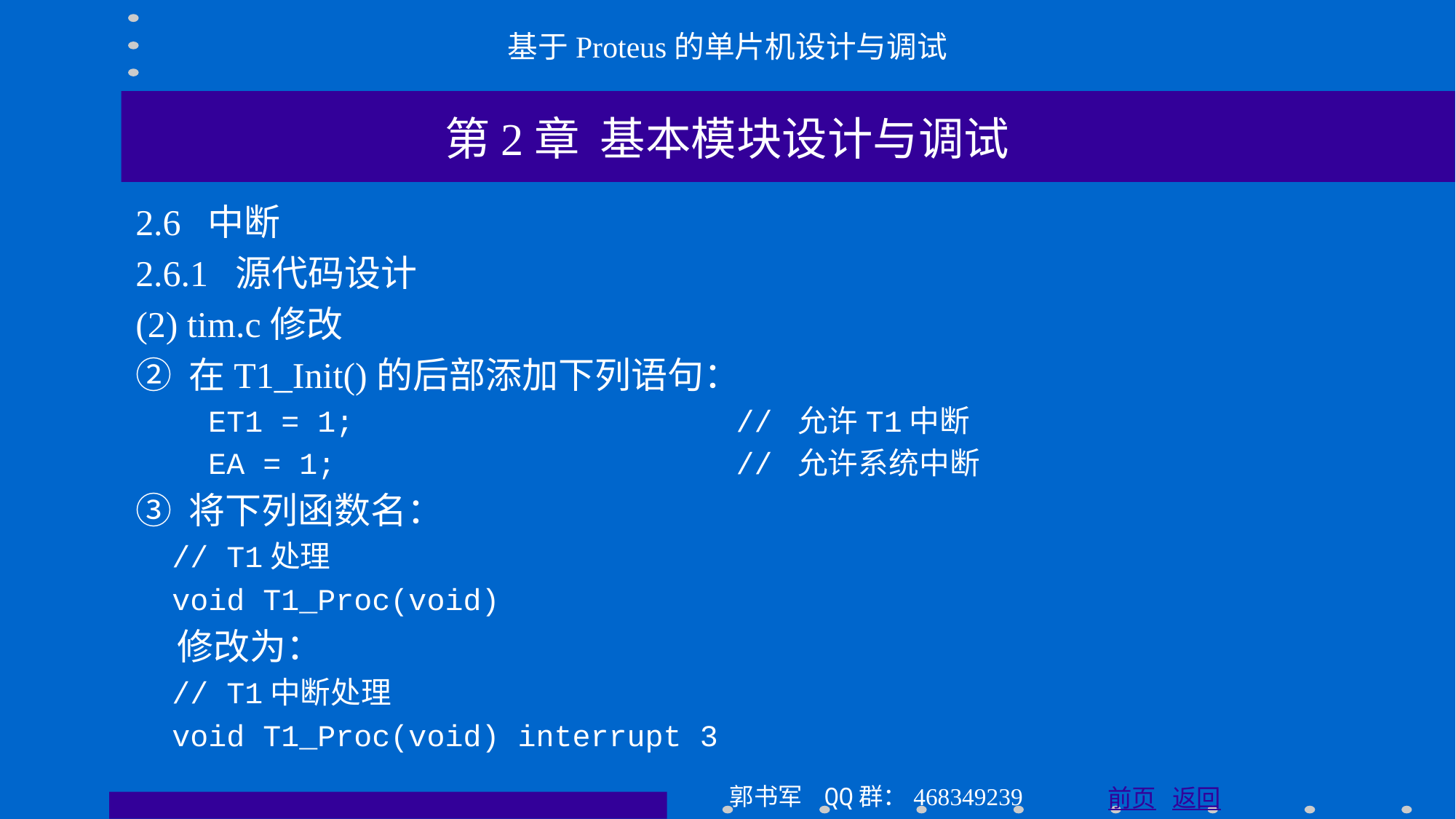

基于Proteus的单片机设计与调试
第2章  基本模块设计与调试
2.6  中断
2.6.1  源代码设计
(2) tim.c修改
② 在T1_Init()的后部添加下列语句：
    ET1 = 1;                     // 允许T1中断
    EA = 1;                      // 允许系统中断
③ 将下列函数名：
  // T1处理
  void T1_Proc(void)
    修改为：
  // T1中断处理
  void T1_Proc(void) interrupt 3

郭书军   QQ群：468349239
前页   返回